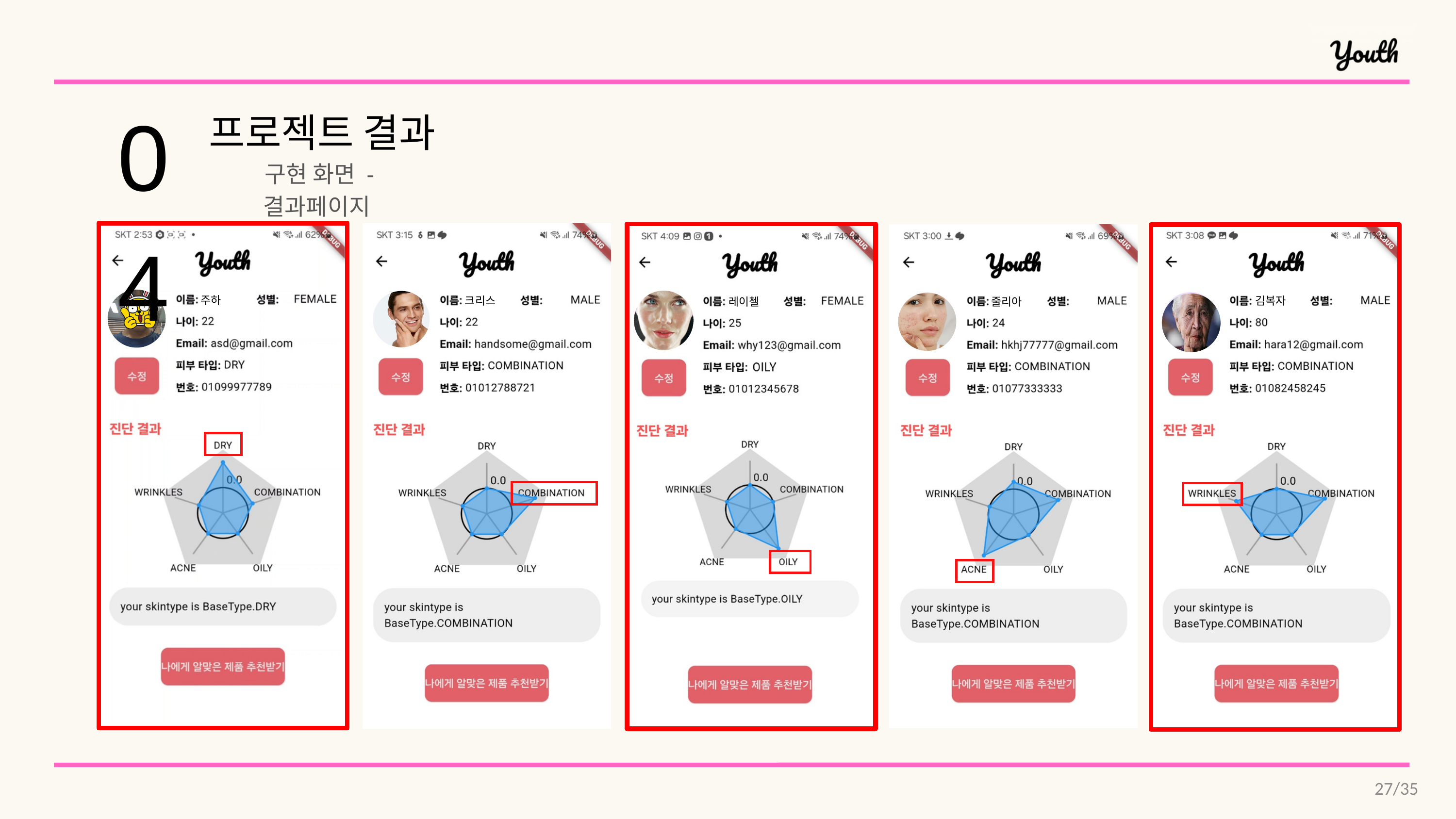

04

프로젝트 결과
구현 화면 - 결과페이지

주하

크리스

김복자

레이첼

줄리아

27/35